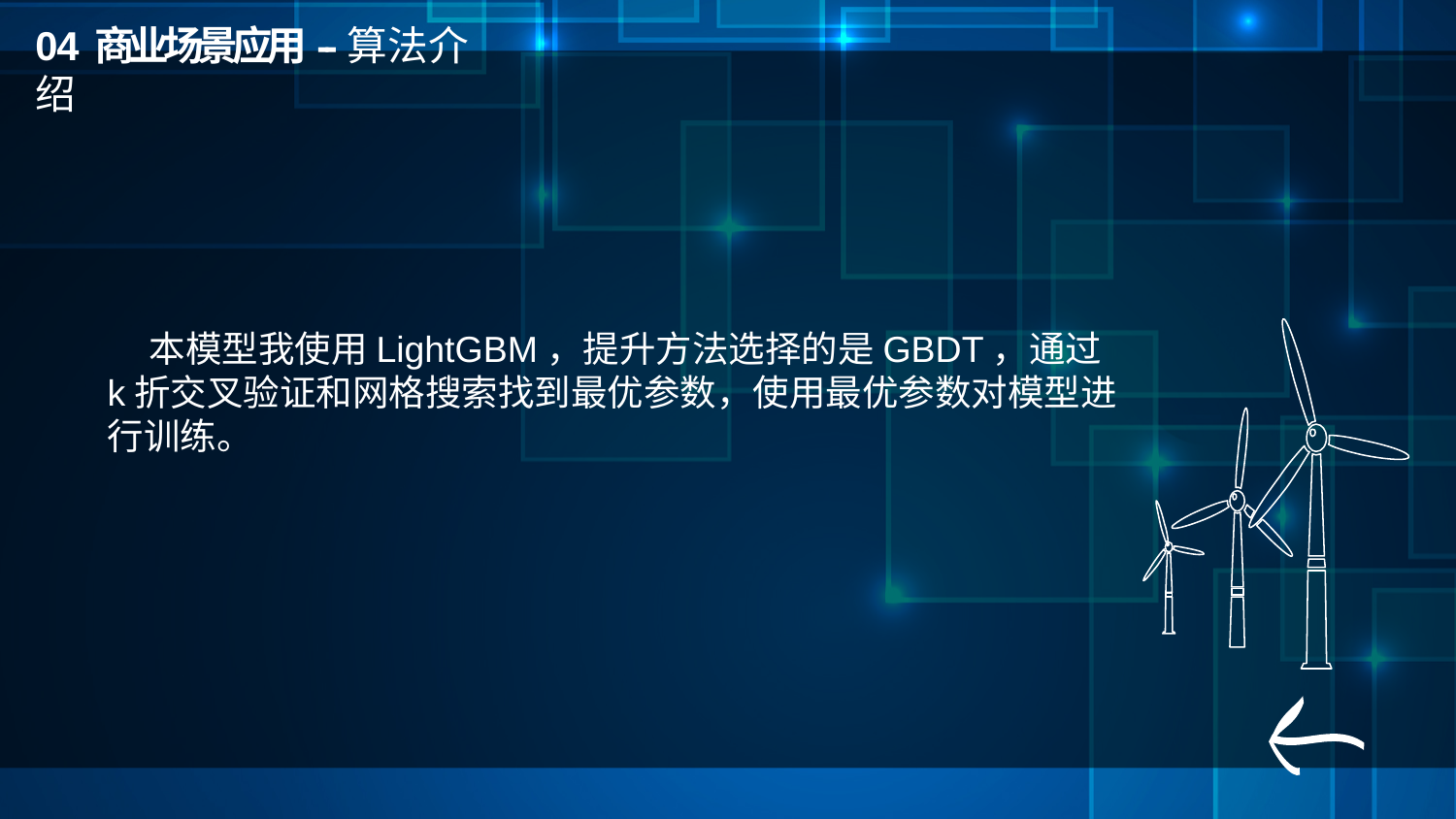

0 4 商业场景应用--算法介绍

    本模型我使用LightGBM，提升方法选择的是GBDT，通过k折交叉验证和网格搜索找到最优参数，使用最优参数对模型进行训练。